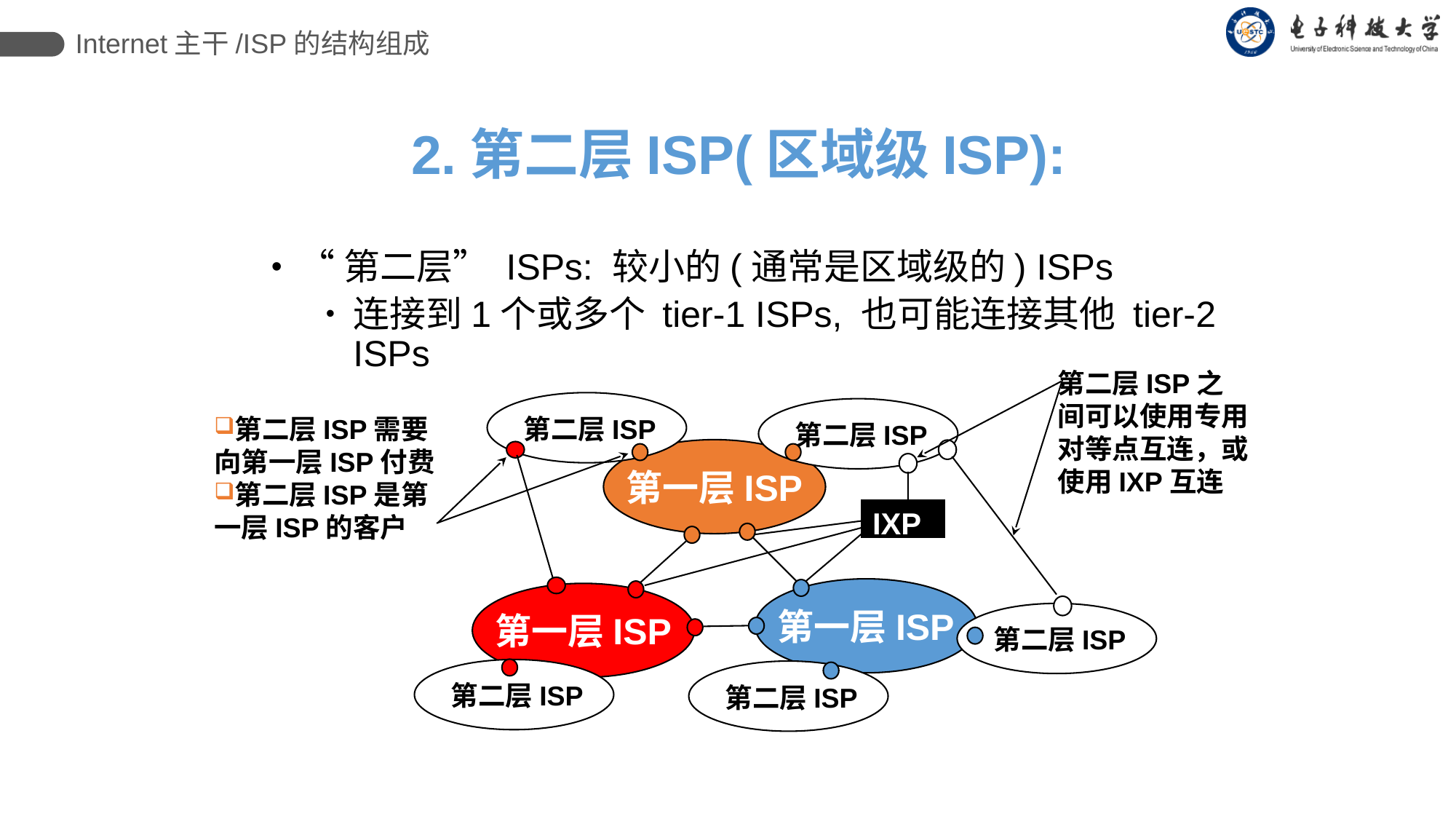

Internet主干/ISP的结构组成

2.第二层ISP(区域级ISP):
“第二层” ISPs: 较小的(通常是区域级的) ISPs
连接到1个或多个 tier-1 ISPs, 也可能连接其他 tier-2 ISPs
第二层ISP之间可以使用专用对等点互连，或使用IXP互连

第二层ISP

第二层ISP

第二层ISP

第二层ISP

第二层ISP
第二层ISP需要向第一层ISP付费
第二层ISP是第一层ISP的客户

第一层ISP
IXP

第一层ISP

第一层ISP